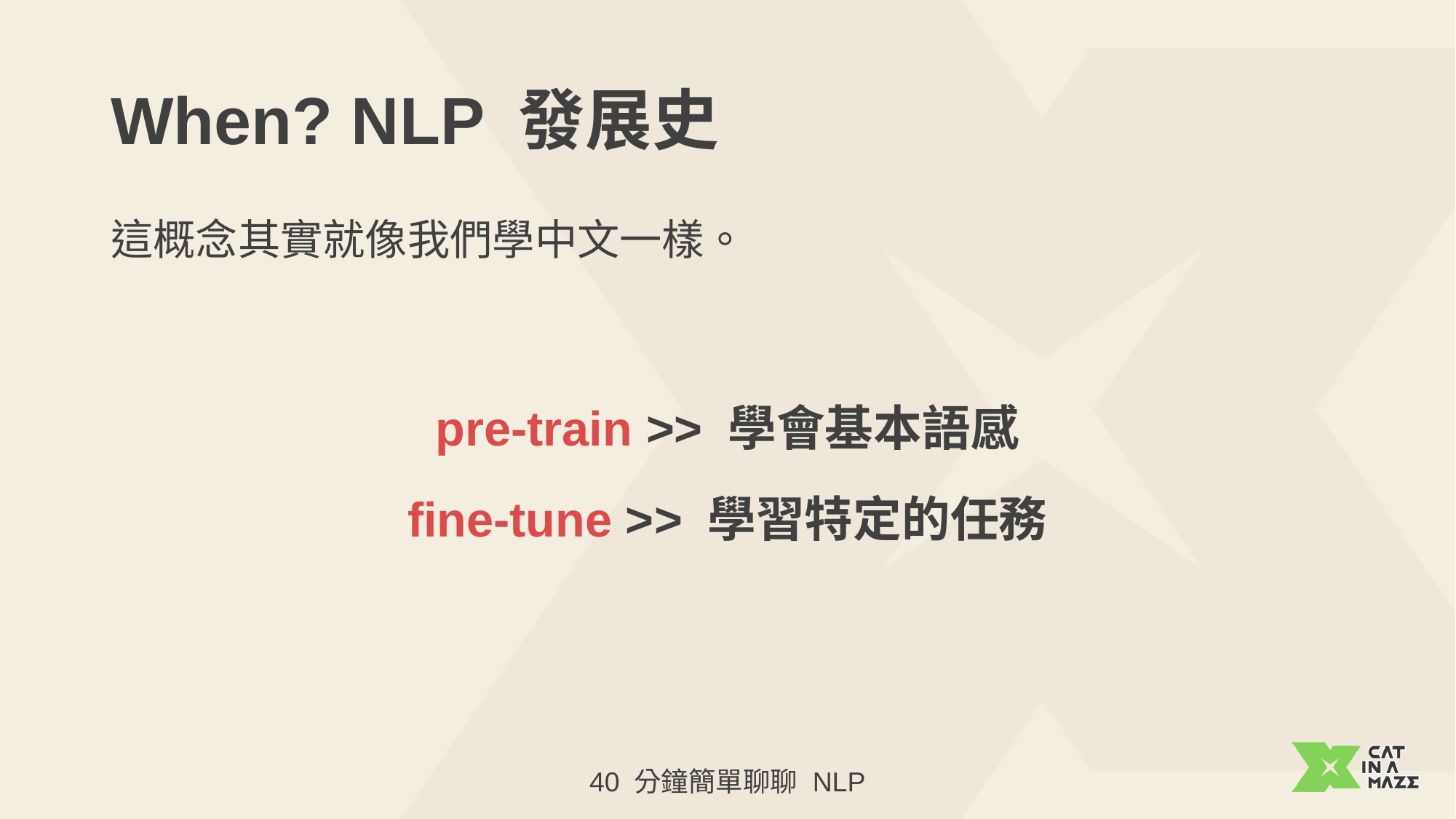

# When? NLP 發展史
這概念其實就像我們學中文一樣。
pre-train >> 學會基本語感
fine-tune >> 學習特定的任務
40 分鐘簡單聊聊 NLP